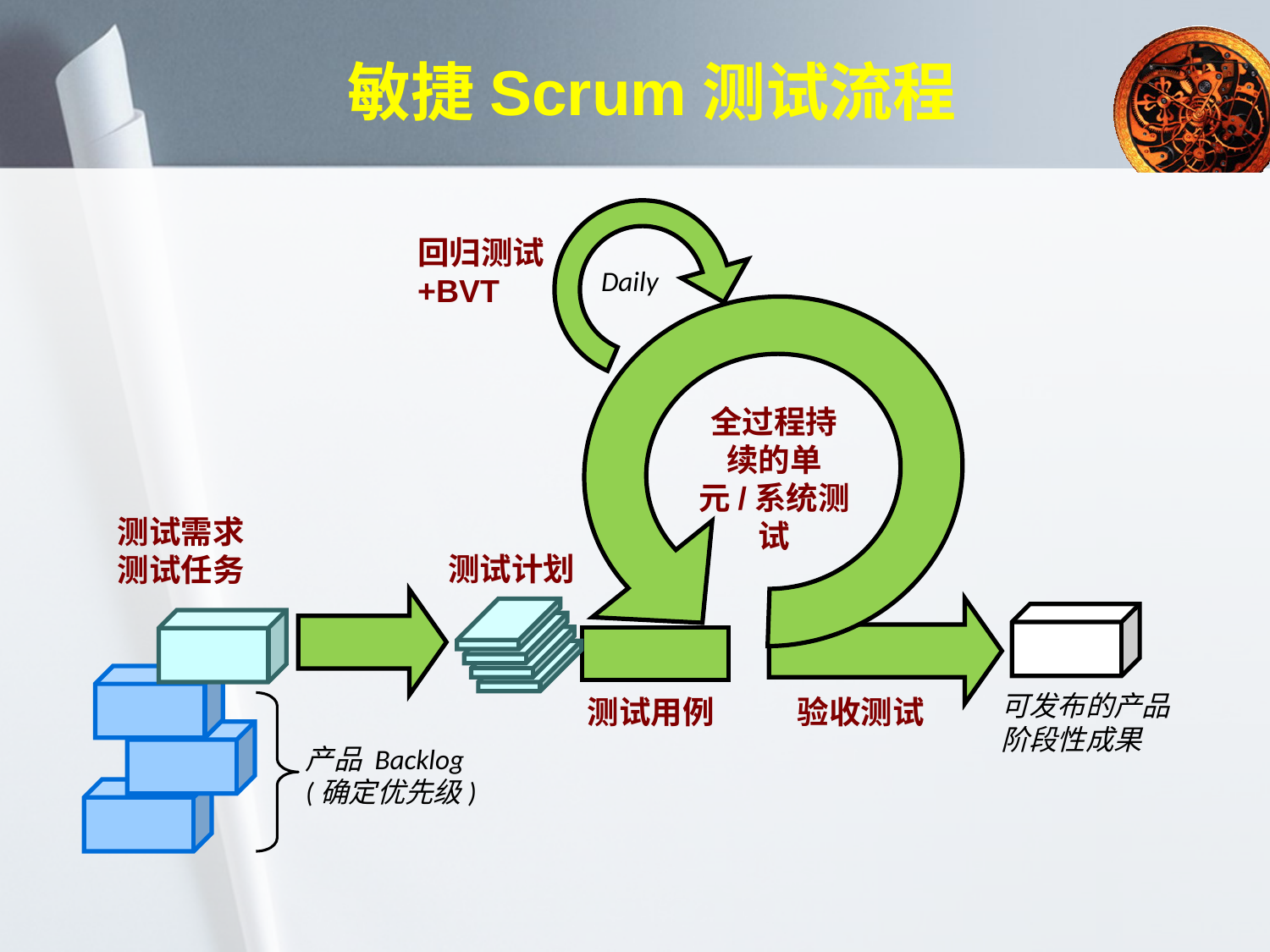

敏捷Scrum测试流程

回归测试+BVT
Daily

全过程持续的单元/系统测试
测试需求测试任务
测试计划

可发布的产品阶段性成果
测试用例
验收测试

产品 Backlog
(确定优先级)